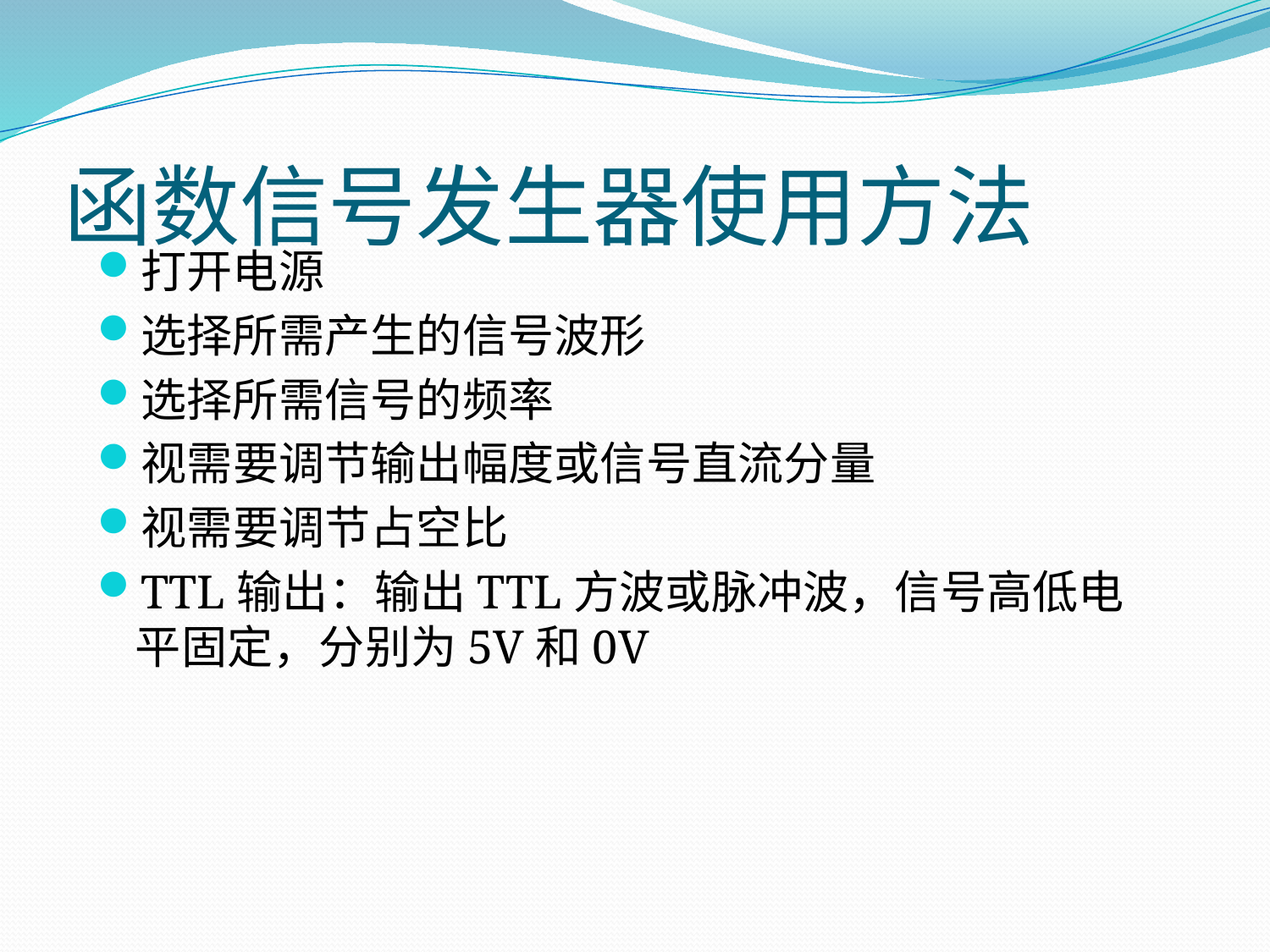

# 函数信号发生器使用方法
打开电源
选择所需产生的信号波形
选择所需信号的频率
视需要调节输出幅度或信号直流分量
视需要调节占空比
TTL输出：输出TTL方波或脉冲波，信号高低电平固定，分别为5V和0V